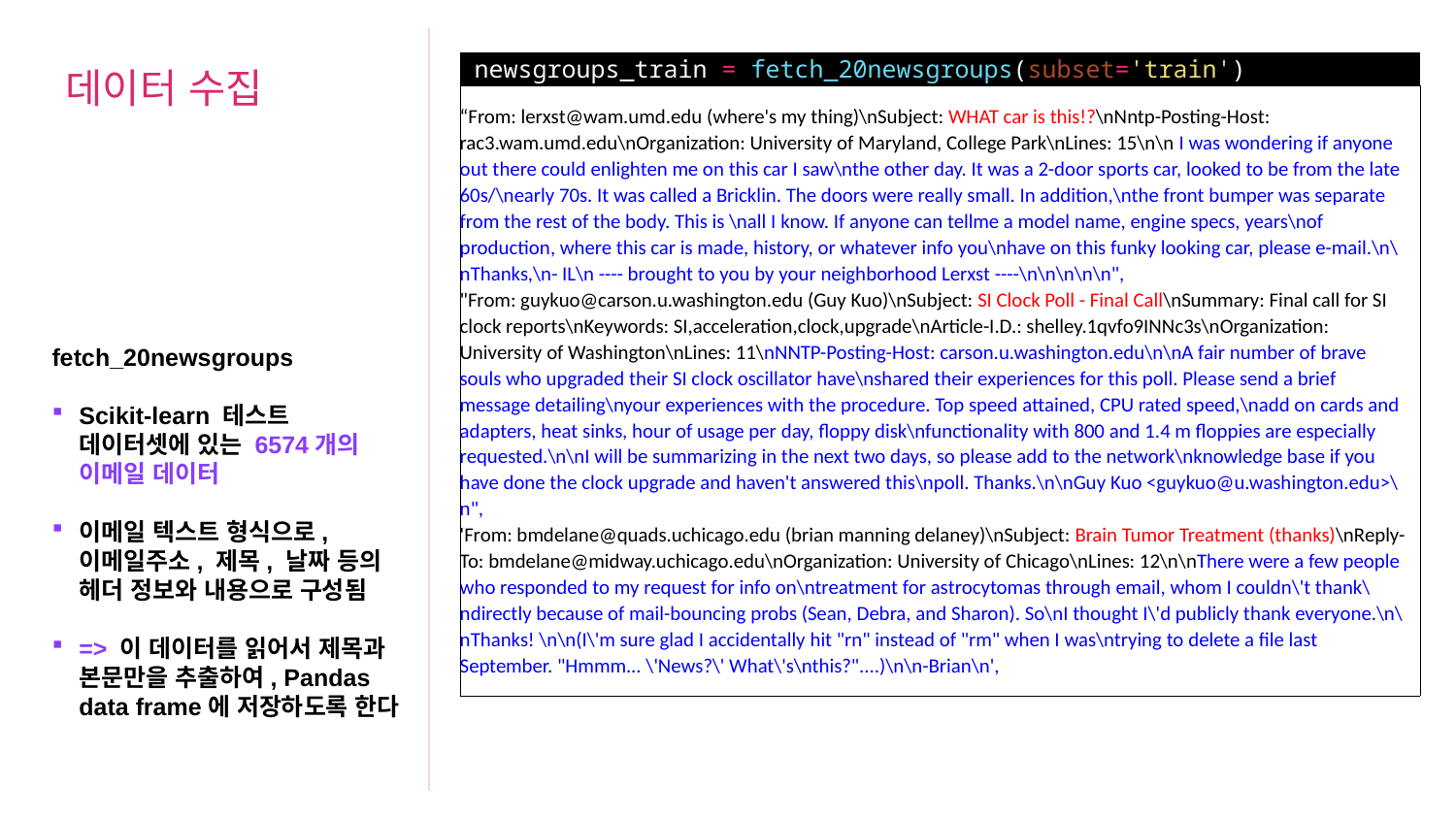

| newsgroups\_train = fetch\_20newsgroups(subset='train') |
| --- |
| “From: lerxst@wam.umd.edu (where's my thing)\nSubject: WHAT car is this!?\nNntp-Posting-Host: rac3.wam.umd.edu\nOrganization: University of Maryland, College Park\nLines: 15\n\n I was wondering if anyone out there could enlighten me on this car I saw\nthe other day. It was a 2-door sports car, looked to be from the late 60s/\nearly 70s. It was called a Bricklin. The doors were really small. In addition,\nthe front bumper was separate from the rest of the body. This is \nall I know. If anyone can tellme a model name, engine specs, years\nof production, where this car is made, history, or whatever info you\nhave on this funky looking car, please e-mail.\n\nThanks,\n- IL\n ---- brought to you by your neighborhood Lerxst ----\n\n\n\n\n", "From: guykuo@carson.u.washington.edu (Guy Kuo)\nSubject: SI Clock Poll - Final Call\nSummary: Final call for SI clock reports\nKeywords: SI,acceleration,clock,upgrade\nArticle-I.D.: shelley.1qvfo9INNc3s\nOrganization: University of Washington\nLines: 11\nNNTP-Posting-Host: carson.u.washington.edu\n\nA fair number of brave souls who upgraded their SI clock oscillator have\nshared their experiences for this poll. Please send a brief message detailing\nyour experiences with the procedure. Top speed attained, CPU rated speed,\nadd on cards and adapters, heat sinks, hour of usage per day, floppy disk\nfunctionality with 800 and 1.4 m floppies are especially requested.\n\nI will be summarizing in the next two days, so please add to the network\nknowledge base if you have done the clock upgrade and haven't answered this\npoll. Thanks.\n\nGuy Kuo <guykuo@u.washington.edu>\n", 'From: bmdelane@quads.uchicago.edu (brian manning delaney)\nSubject: Brain Tumor Treatment (thanks)\nReply-To: bmdelane@midway.uchicago.edu\nOrganization: University of Chicago\nLines: 12\n\nThere were a few people who responded to my request for info on\ntreatment for astrocytomas through email, whom I couldn\'t thank\ndirectly because of mail-bouncing probs (Sean, Debra, and Sharon). So\nI thought I\'d publicly thank everyone.\n\nThanks! \n\n(I\'m sure glad I accidentally hit "rn" instead of "rm" when I was\ntrying to delete a file last September. "Hmmm... \'News?\' What\'s\nthis?"....)\n\n-Brian\n', |
데이터 수집
fetch_20newsgroups

Scikit-learn 테스트 데이터셋에 있는 6574개의 이메일 데이터

이메일 텍스트 형식으로,
이메일주소, 제목, 날짜 등의 헤더 정보와 내용으로 구성됨

=> 이 데이터를 읽어서 제목과 본문만을 추출하여, Pandas data frame에 저장하도록 한다